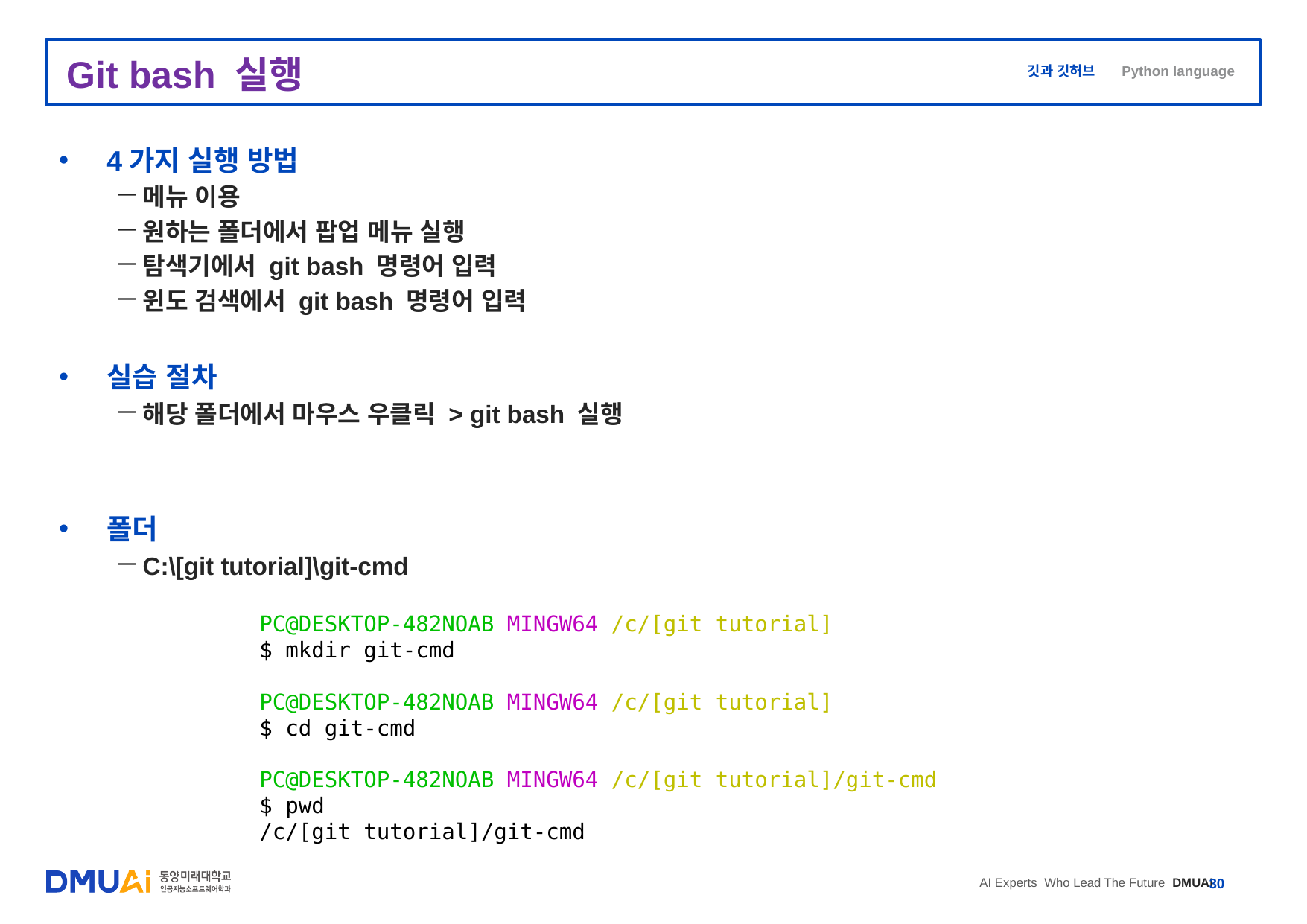

# Git bash 실행
4가지 실행 방법
메뉴 이용
원하는 폴더에서 팝업 메뉴 실행
탐색기에서 git bash 명령어 입력
윈도 검색에서 git bash 명령어 입력

실습 절차
해당 폴더에서 마우스 우클릭 > git bash 실행

폴더
C:\[git tutorial]\git-cmd

PC@DESKTOP-482NOAB MINGW64 /c/[git tutorial]
$ mkdir git-cmd

PC@DESKTOP-482NOAB MINGW64 /c/[git tutorial]
$ cd git-cmd

PC@DESKTOP-482NOAB MINGW64 /c/[git tutorial]/git-cmd
$ pwd
/c/[git tutorial]/git-cmd